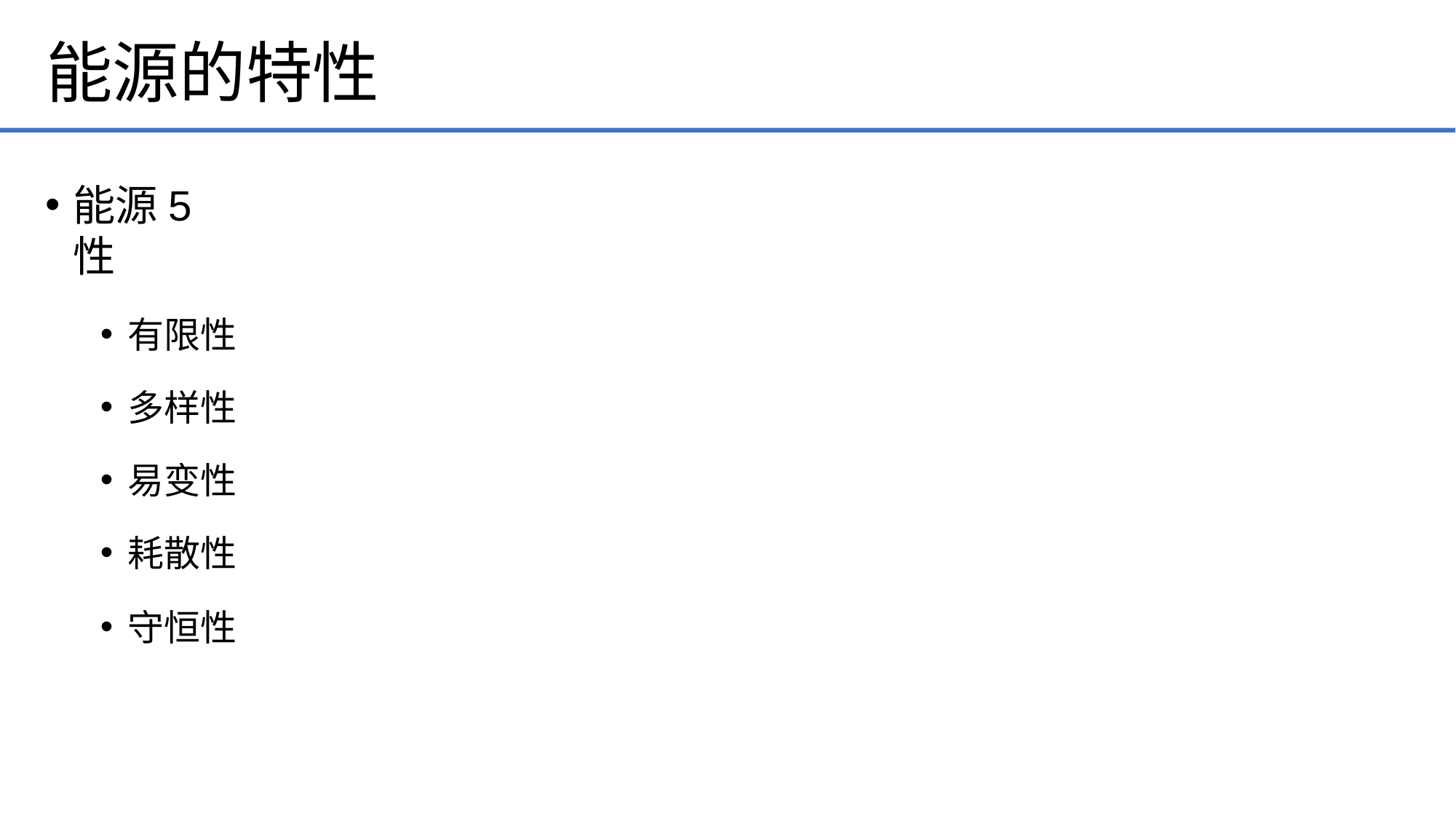

# 能源的特性
能源5性
有限性
多样性
易变性
耗散性
守恒性